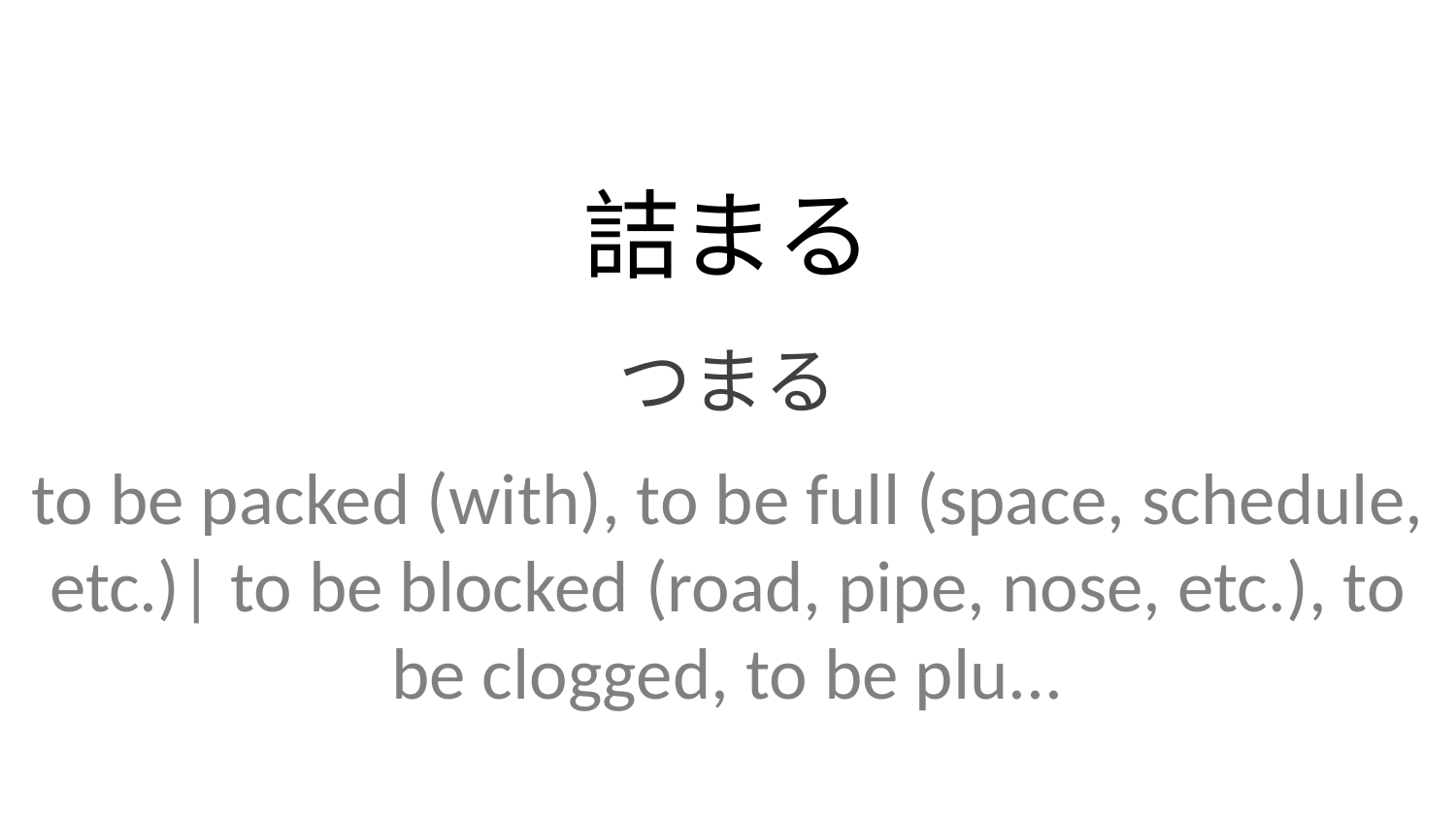

詰まる

つまる
to be packed (with), to be full (space, schedule, etc.)| to be blocked (road, pipe, nose, etc.), to be clogged, to be plu...